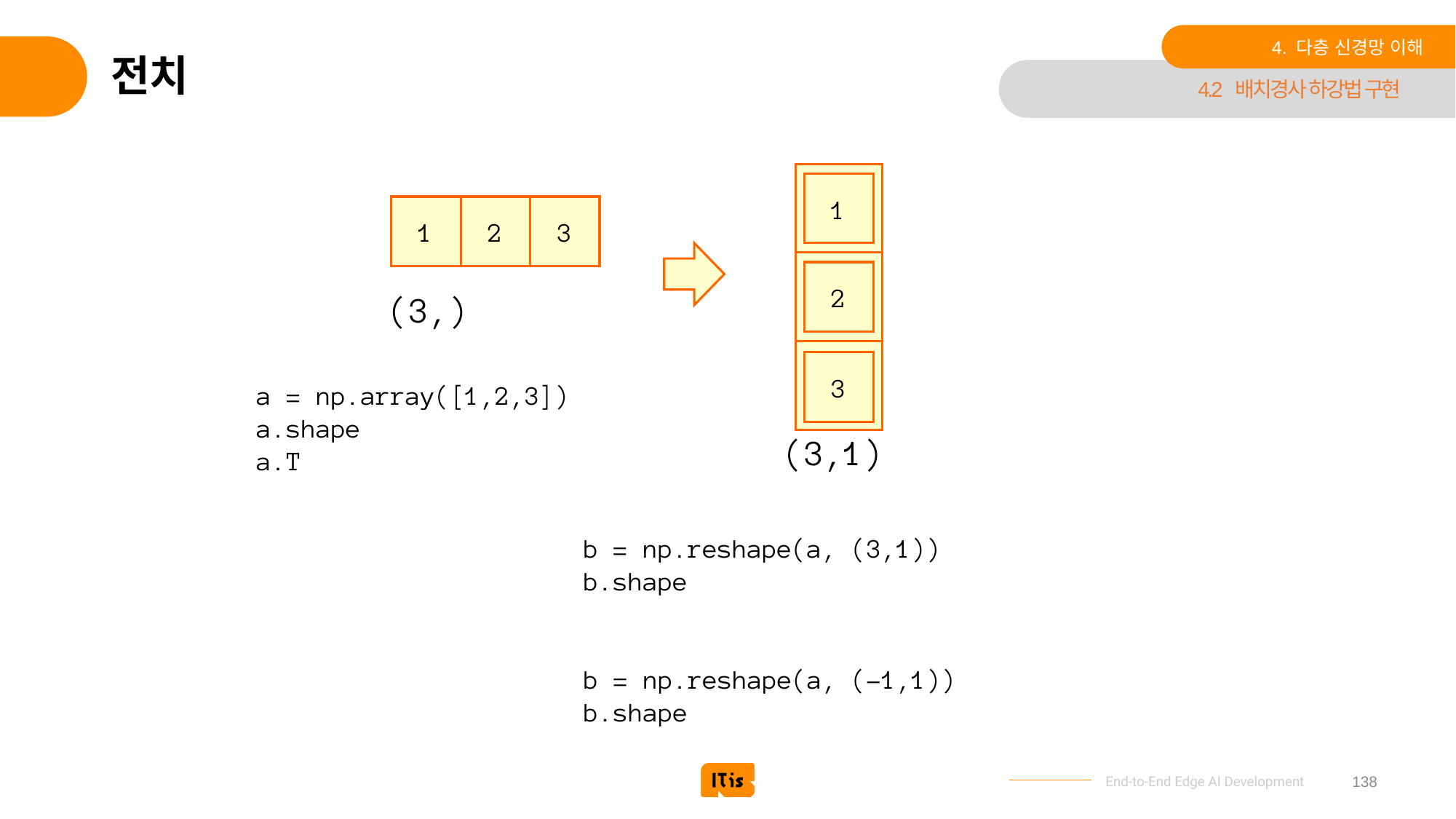

4. 다층 신경망 이해
# 전치
4.2  배치경사 하강법 구현

1
3
2
1

2
(3,)

3
a = np.array([1,2,3])
a.shape
a.T
(3,1)
b = np.reshape(a, (3,1))
b.shape
b = np.reshape(a, (-1,1))
b.shape
138